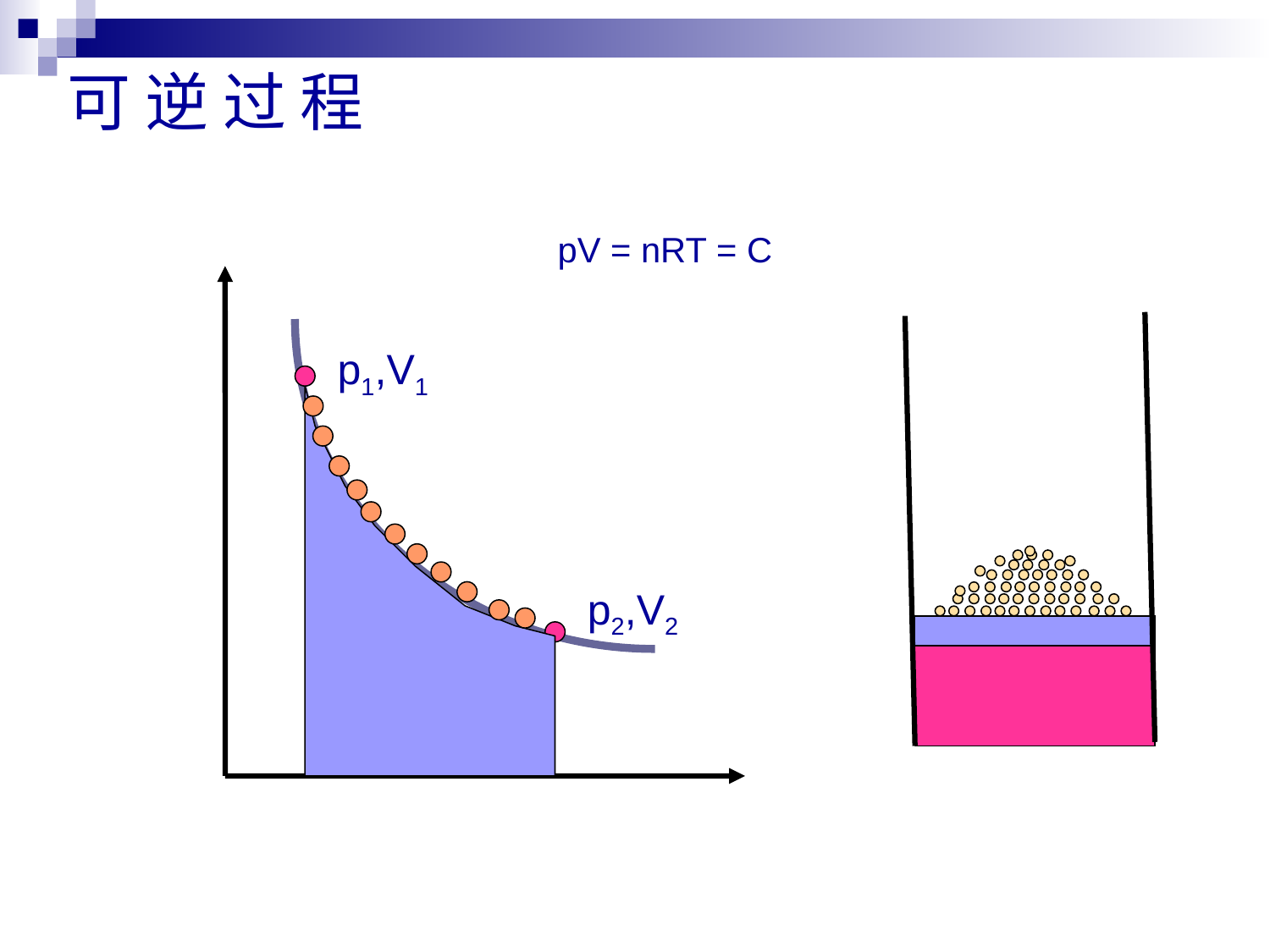

可 逆 过 程
pV = nRT = C

p1,V1

p2,V2